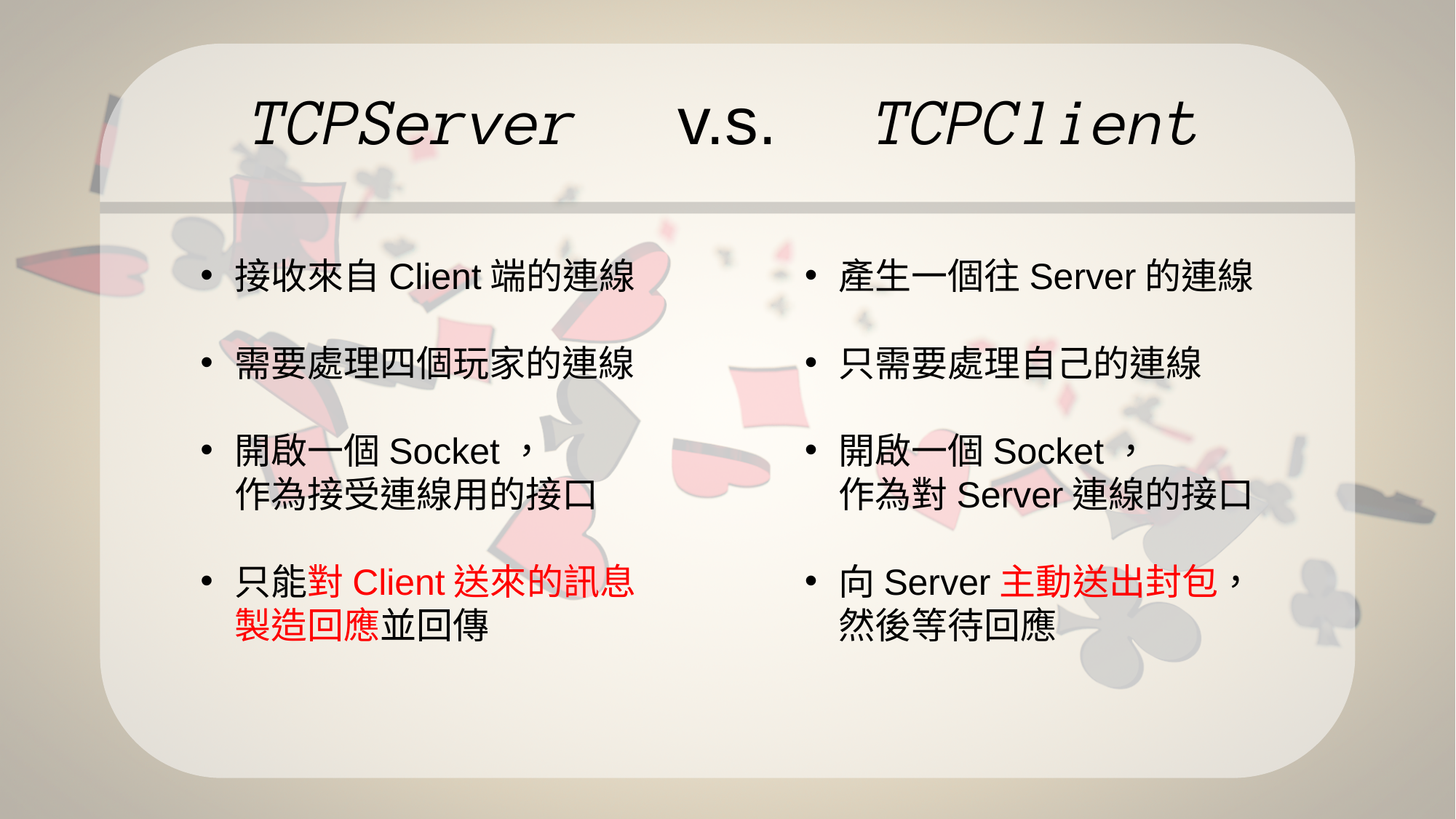

# TCPServer　v.s.　TCPClient
接收來自Client端的連線

需要處理四個玩家的連線

開啟一個Socket，
作為接受連線用的接口

只能對Client送來的訊息
製造回應並回傳
產生一個往Server的連線

只需要處理自己的連線

開啟一個Socket，
作為對Server連線的接口

向Server主動送出封包，
然後等待回應